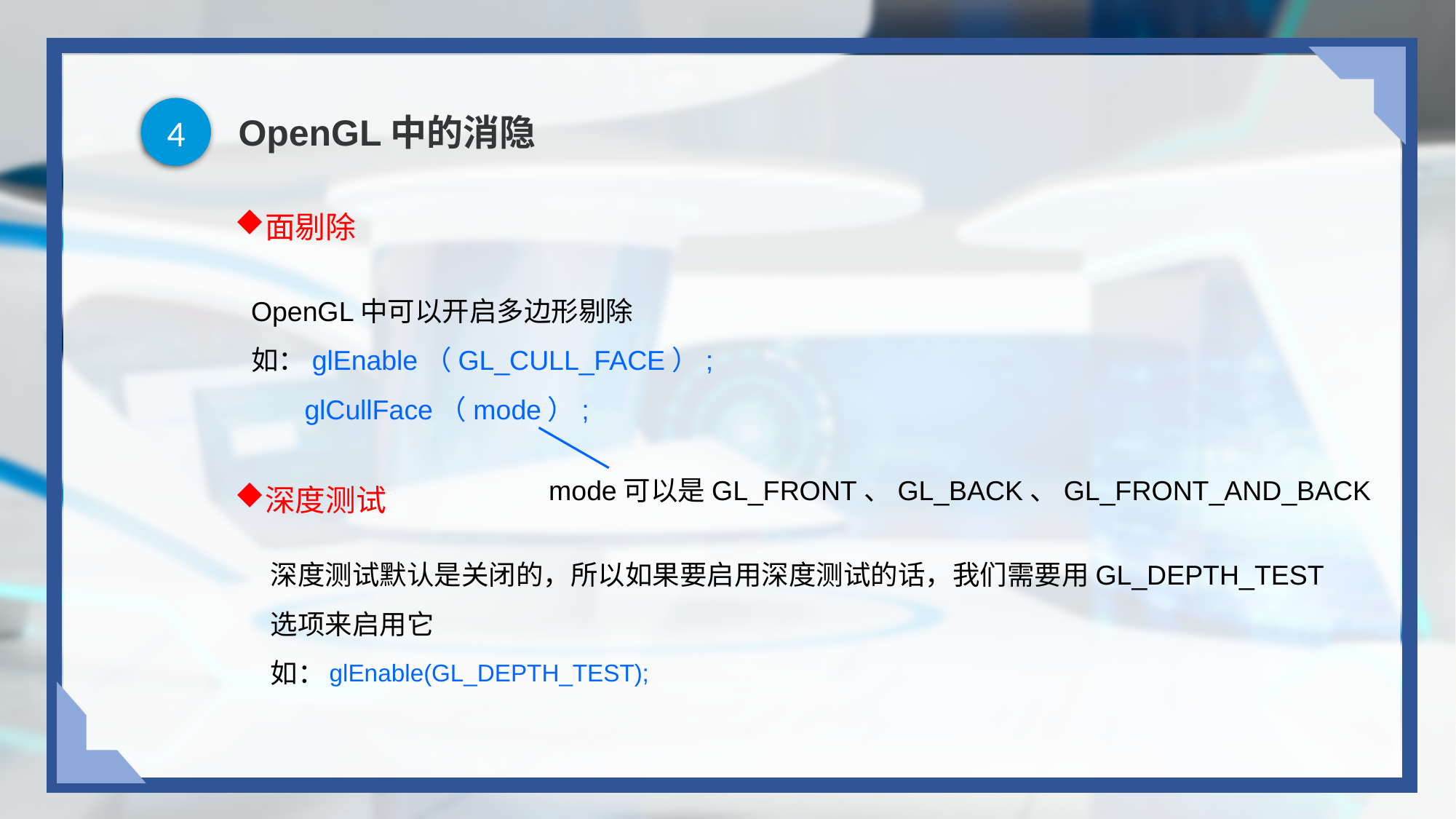

4
# OpenGL中的消隐
面剔除

深度测试
OpenGL中可以开启多边形剔除
如：glEnable（GL_CULL_FACE）;
       glCullFace（mode）;
mode可以是GL_FRONT、GL_BACK、GL_FRONT_AND_BACK
深度测试默认是关闭的，所以如果要启用深度测试的话，我们需要用GL_DEPTH_TEST选项来启用它
如：
glEnable(GL_DEPTH_TEST);